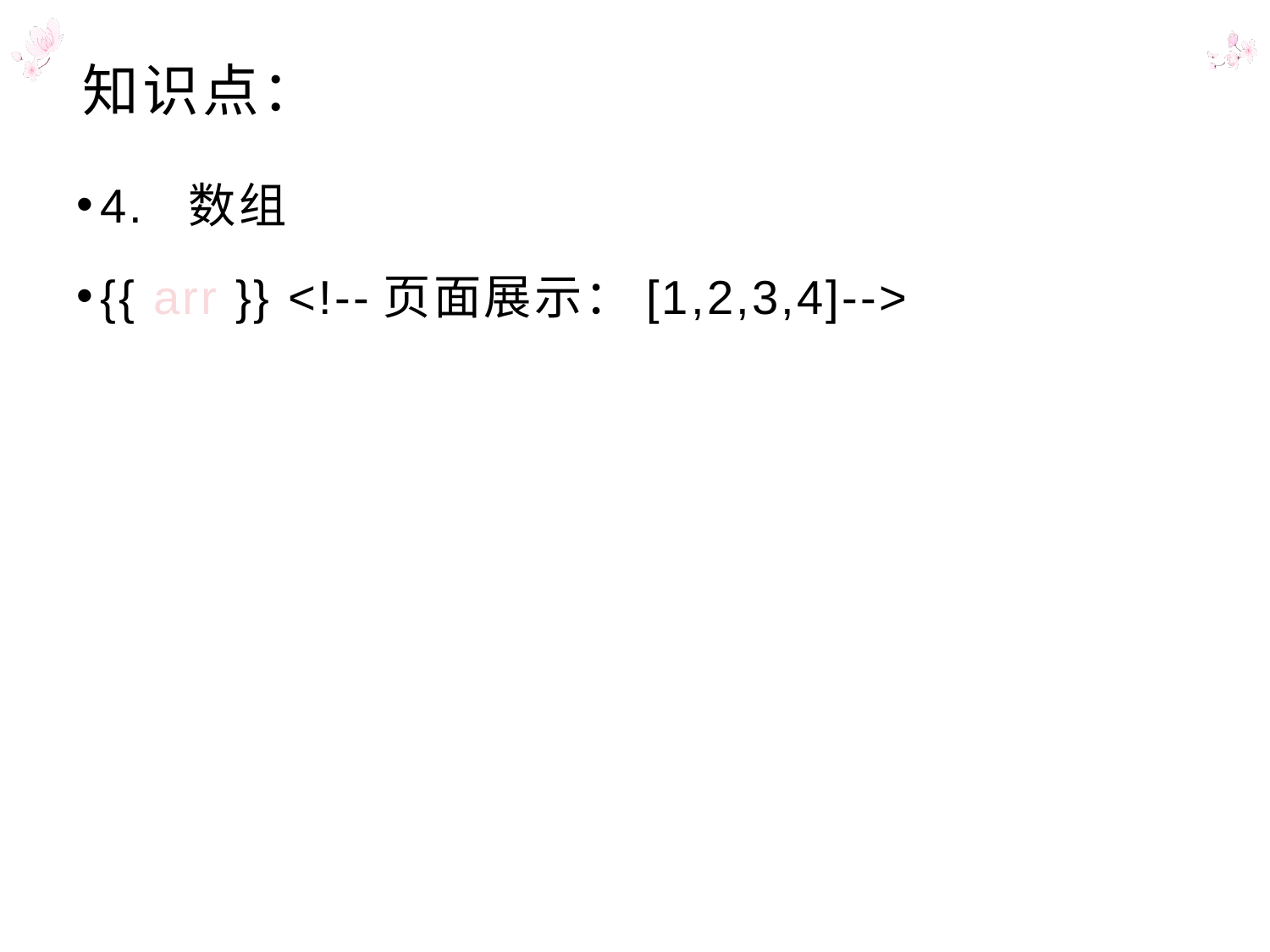

# 知识点：
4.  数组
{{ arr }} <!--页面展示：[1,2,3,4]-->